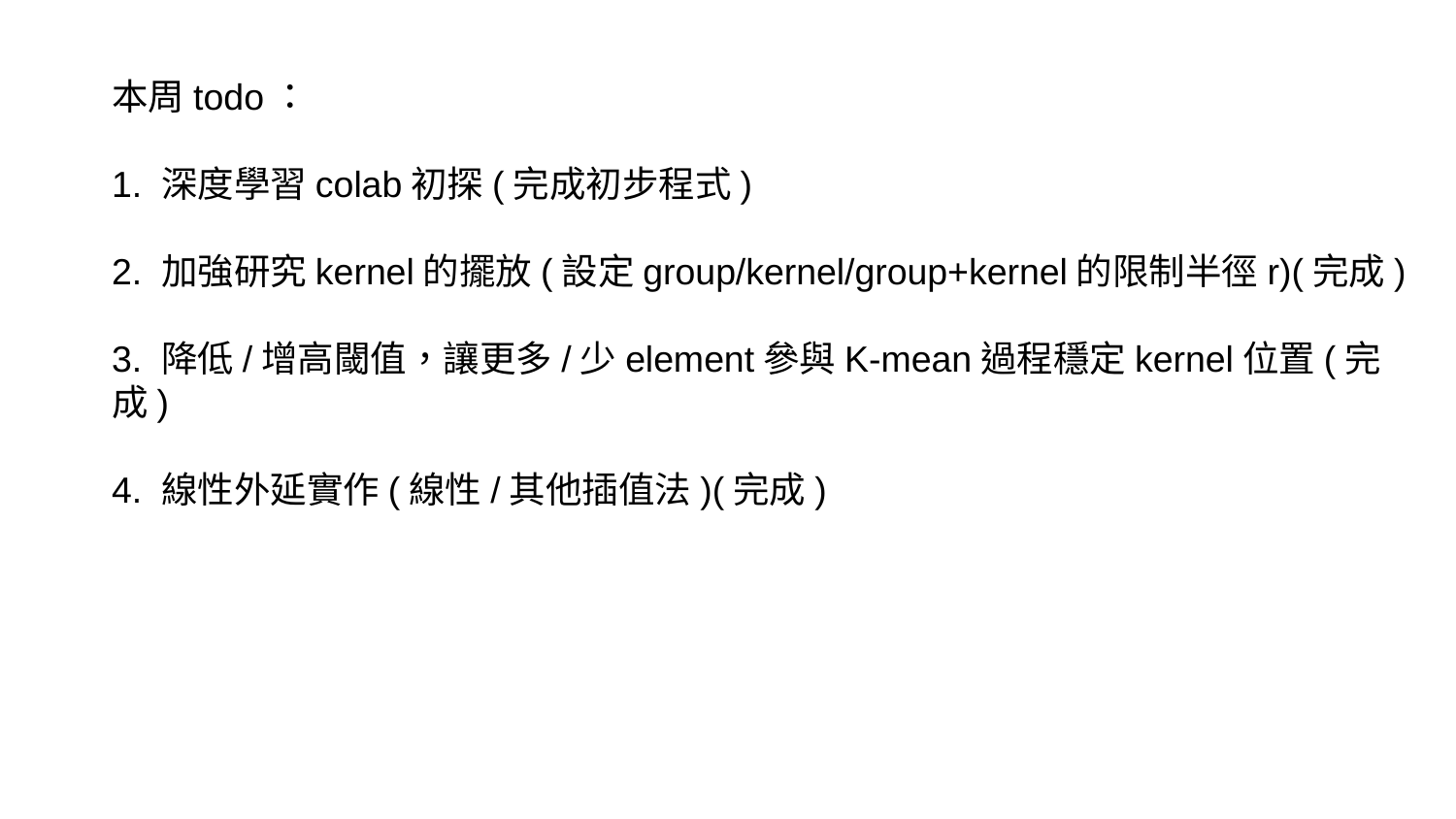

本周todo：

1. 深度學習colab初探(完成初步程式)

2. 加強研究kernel的擺放(設定group/kernel/group+kernel的限制半徑r)(完成)

3. 降低/增高閾值，讓更多/少element參與K-mean過程穩定kernel位置(完成)

4. 線性外延實作(線性/其他插值法)(完成)